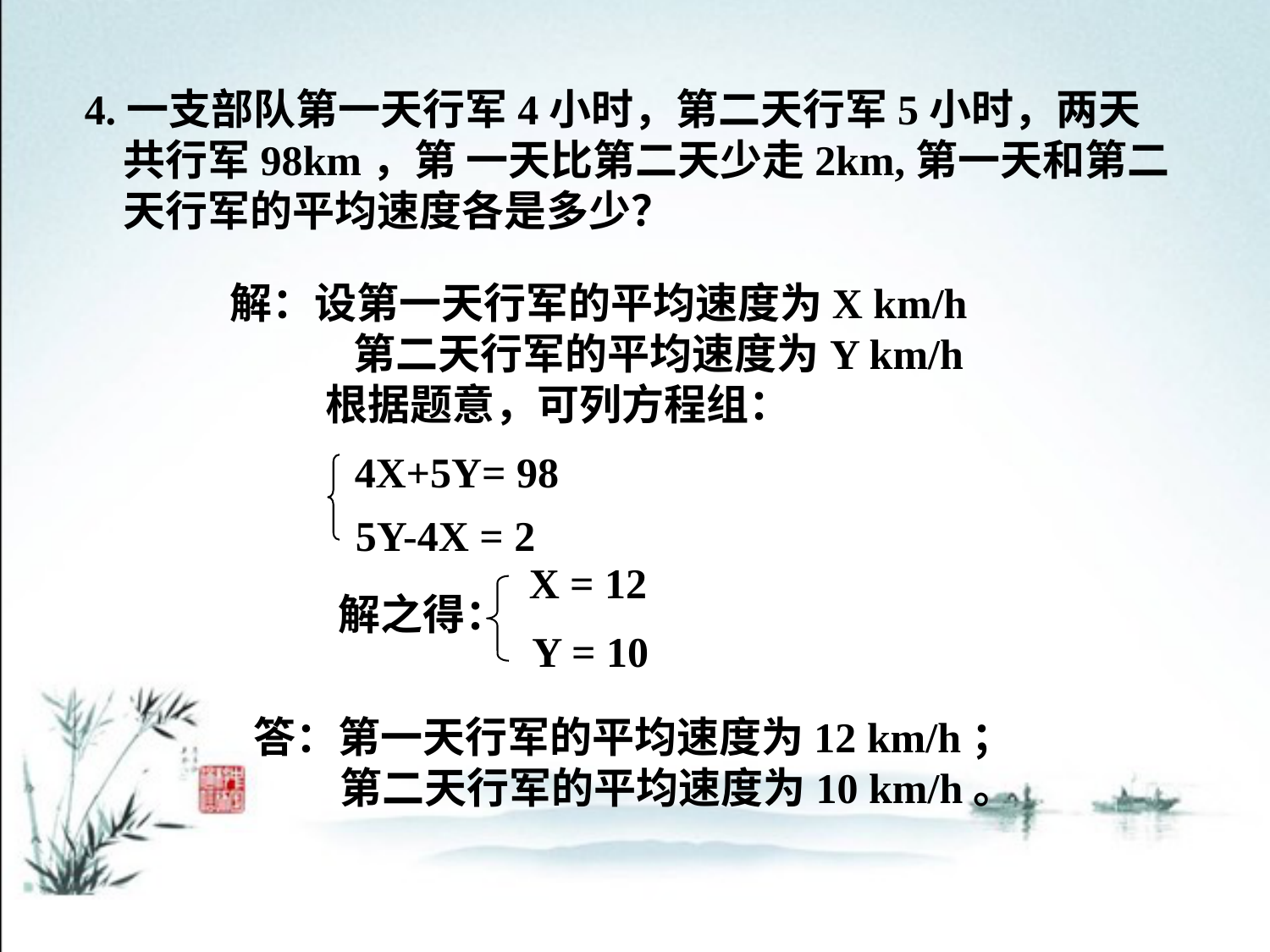

4.一支部队第一天行军4小时，第二天行军5小时，两天
   共行军98km，第 一天比第二天少走2km,第一天和第二
   天行军的平均速度各是多少？
解：设第一天行军的平均速度为X km/h
            第二天行军的平均速度为Y km/h
         根据题意，可列方程组：
4X+5Y= 98

5Y-4X = 2
X = 12

Y = 10
解之得：
答：第一天行军的平均速度为12 km/h；
        第二天行军的平均速度为10 km/h。